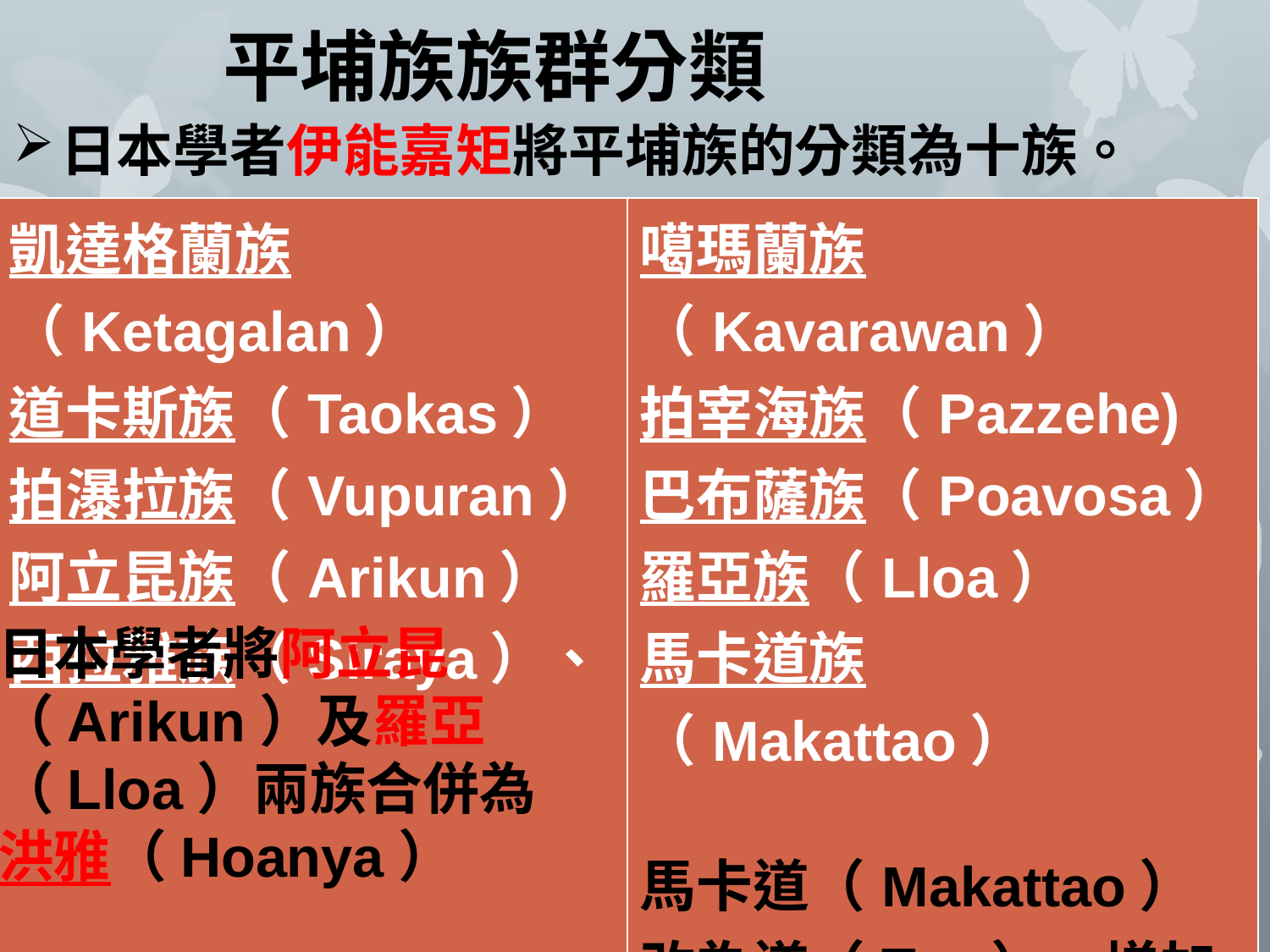

# 平埔族族群分類
日本學者伊能嘉矩將平埔族的分類為十族。

| 凱達格蘭族（Ketagalan） 道卡斯族（Taokas） 拍瀑拉族（Vupuran） 阿立昆族（Arikun） 西拉雅族（Siraya）、 | 噶瑪蘭族（Kavarawan） 拍宰海族（Pazzehe) 巴布薩族（Poavosa） 羅亞族（Lloa） 馬卡道族（Makattao） 馬卡道（Makattao）改為道（Tao），增加邵（Sao）一族，而合為十族。 |
| --- | --- |
日本學者將阿立昆（Arikun）及羅亞（Lloa）兩族合併為洪雅（Hoanya）